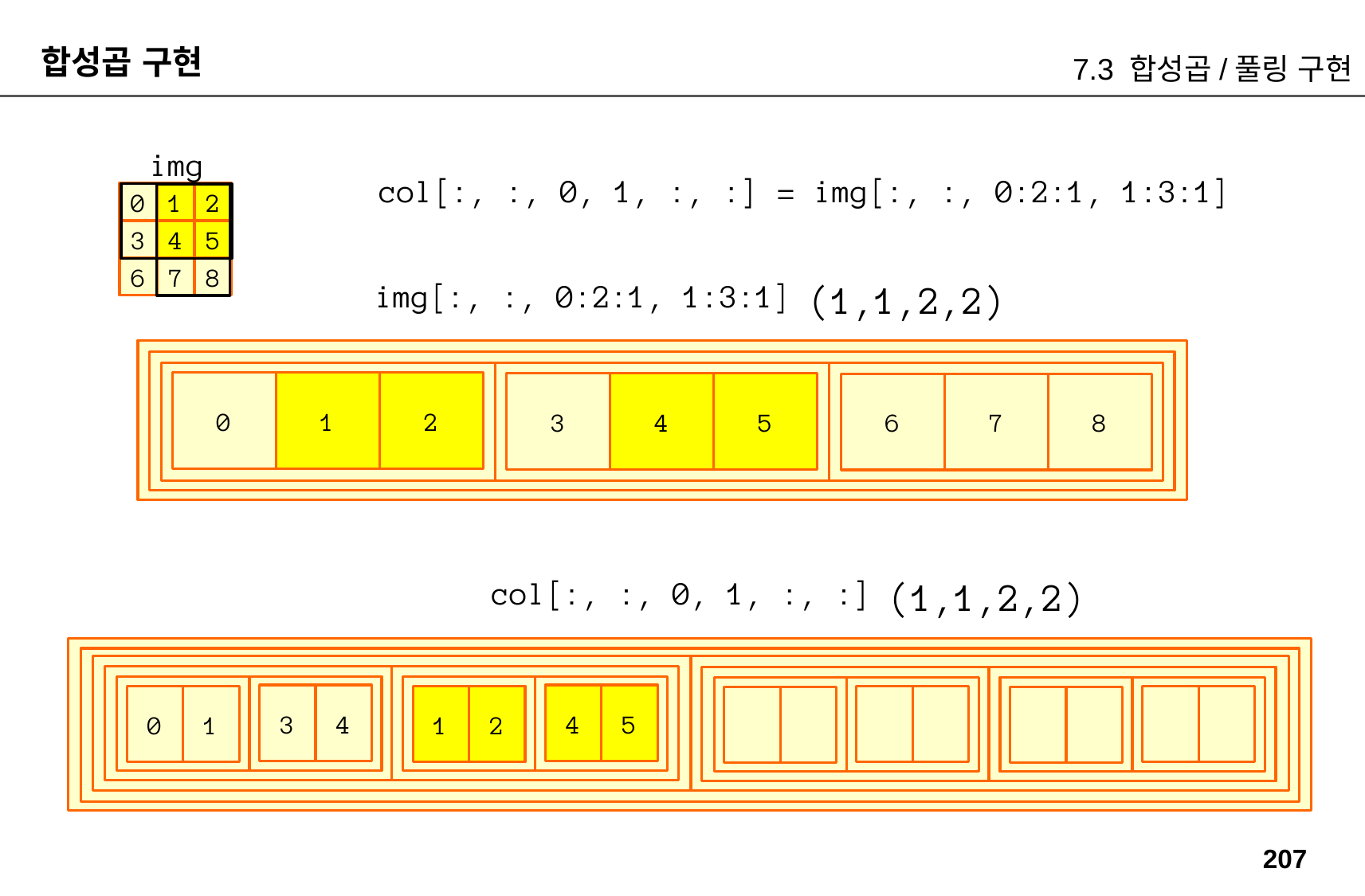

합성곱 구현
7.3 합성곱/풀링 구현
img
col[:, :, 0, 1, :, :] = img[:, :, 0:2:1, 1:3:1]
0
1
2

3
4
5
6
7
8
(1,1,2,2)
img[:, :, 0:2:1, 1:3:1]

0
1
2
3
4
5
6
7
8
(1,1,2,2)
col[:, :, 0, 1, :, :]

3
4
4
5
0
1
1
2